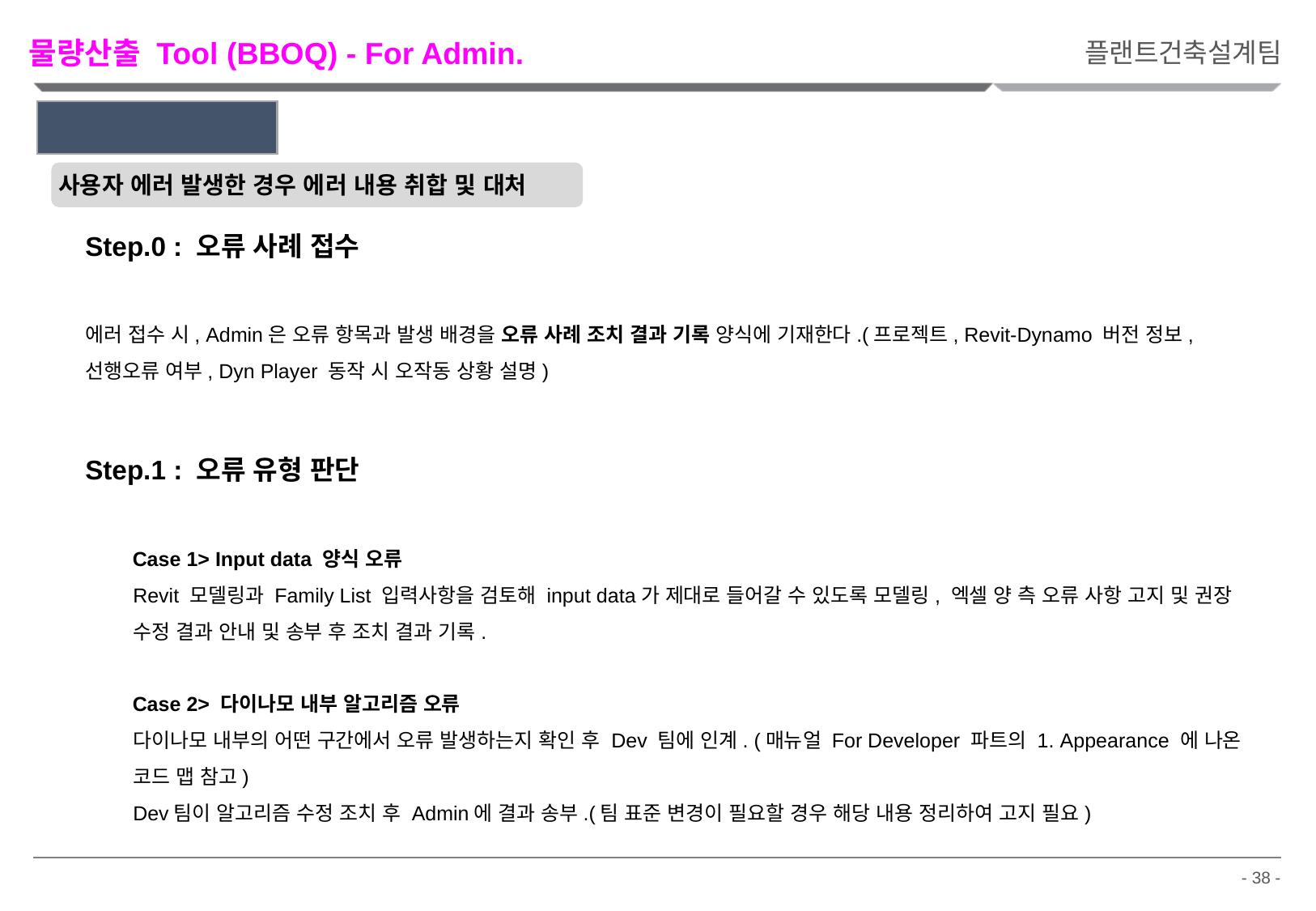

물량산출 Tool (BBOQ) - For Admin.
플랜트건축설계팀
2. Admin.’s Role
사용자 에러 발생한 경우 에러 내용 취합 및 대처
Step.0 : 오류 사례 접수

에러 접수 시, Admin은 오류 항목과 발생 배경을 오류 사례 조치 결과 기록 양식에 기재한다.(프로젝트, Revit-Dynamo 버전 정보, 선행오류 여부, Dyn Player 동작 시 오작동 상황 설명)
Step.1 : 오류 유형 판단

Case 1> Input data 양식 오류
Revit 모델링과 Family List 입력사항을 검토해 input data가 제대로 들어갈 수 있도록 모델링, 엑셀 양 측 오류 사항 고지 및 권장 수정 결과 안내 및 송부 후 조치 결과 기록.

Case 2> 다이나모 내부 알고리즘 오류
다이나모 내부의 어떤 구간에서 오류 발생하는지 확인 후 Dev 팀에 인계. (매뉴얼 For Developer 파트의 1. Appearance 에 나온 코드 맵 참고)
Dev팀이 알고리즘 수정 조치 후 Admin에 결과 송부.(팀 표준 변경이 필요할 경우 해당 내용 정리하여 고지 필요)